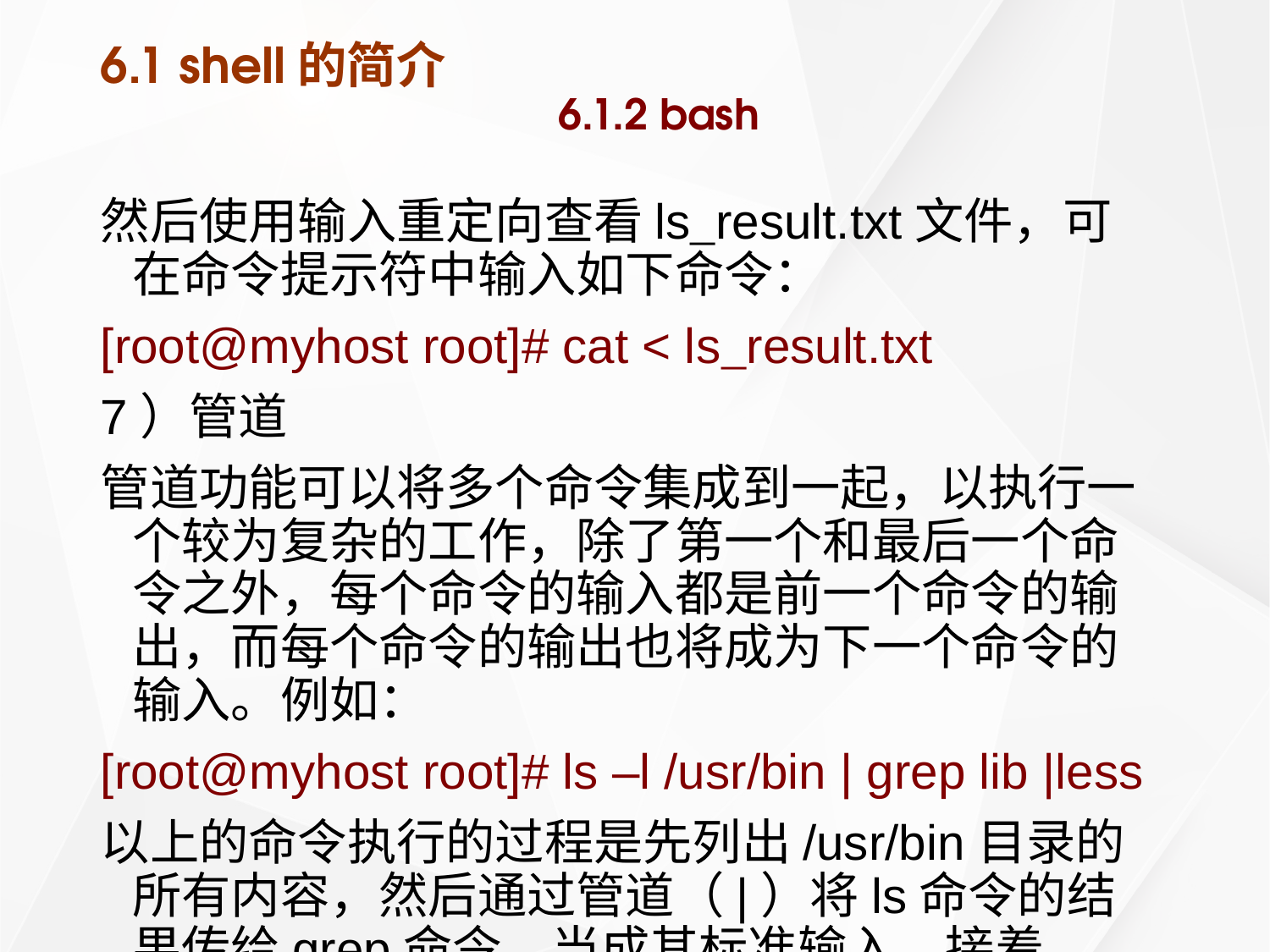

# 6.1 shell的简介 6.1.2 bash
然后使用输入重定向查看ls_result.txt文件，可在命令提示符中输入如下命令：
[root@myhost root]# cat < ls_result.txt
7）管道
管道功能可以将多个命令集成到一起，以执行一个较为复杂的工作，除了第一个和最后一个命令之外，每个命令的输入都是前一个命令的输出，而每个命令的输出也将成为下一个命令的输入。例如：
[root@myhost root]# ls –l /usr/bin | grep lib |less
以上的命令执行的过程是先列出/usr/bin目录的所有内容，然后通过管道（|）将ls命令的结果传给grep命令，当成其标准输入，接着grep会由此输入中查找含有lib的字符串文件，最后将搜索的结果再通过管道传给less命令。